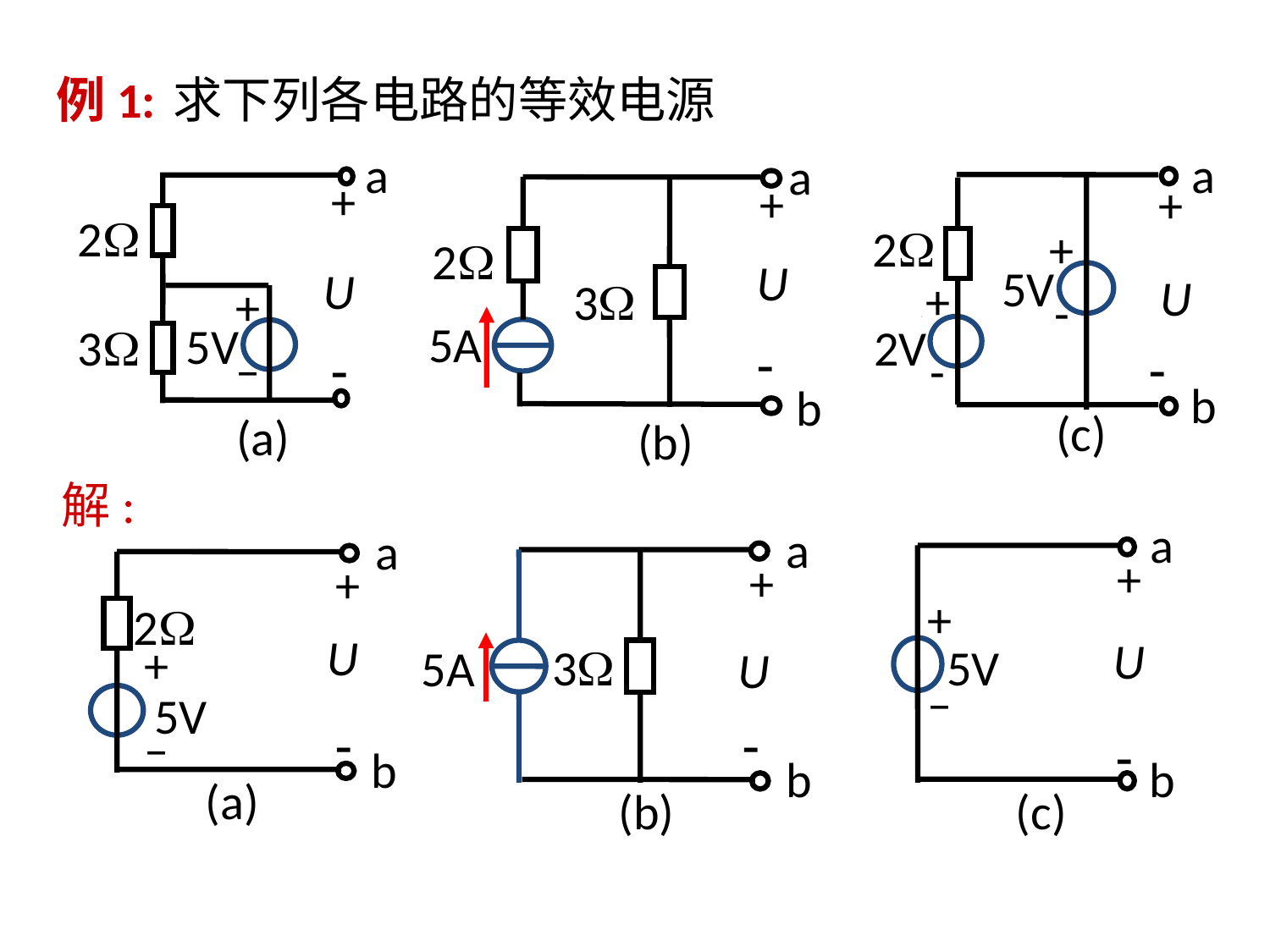

# 例1:
求下列各电路的等效电源
a

+

2Ω

+
-
5V
U
+
-

2V

−
b

a
a
+
+

2Ω

2Ω

U
U

3Ω

+
–

5A

5V
3Ω

−
−
b

(c)

(a)

(b)
解:
a

+

+
–
U
5V

−
b

(c)

a

+

3Ω
5A

U
−
b

(b)

a

+

2Ω

U
+
–

5V

−
b

(a)